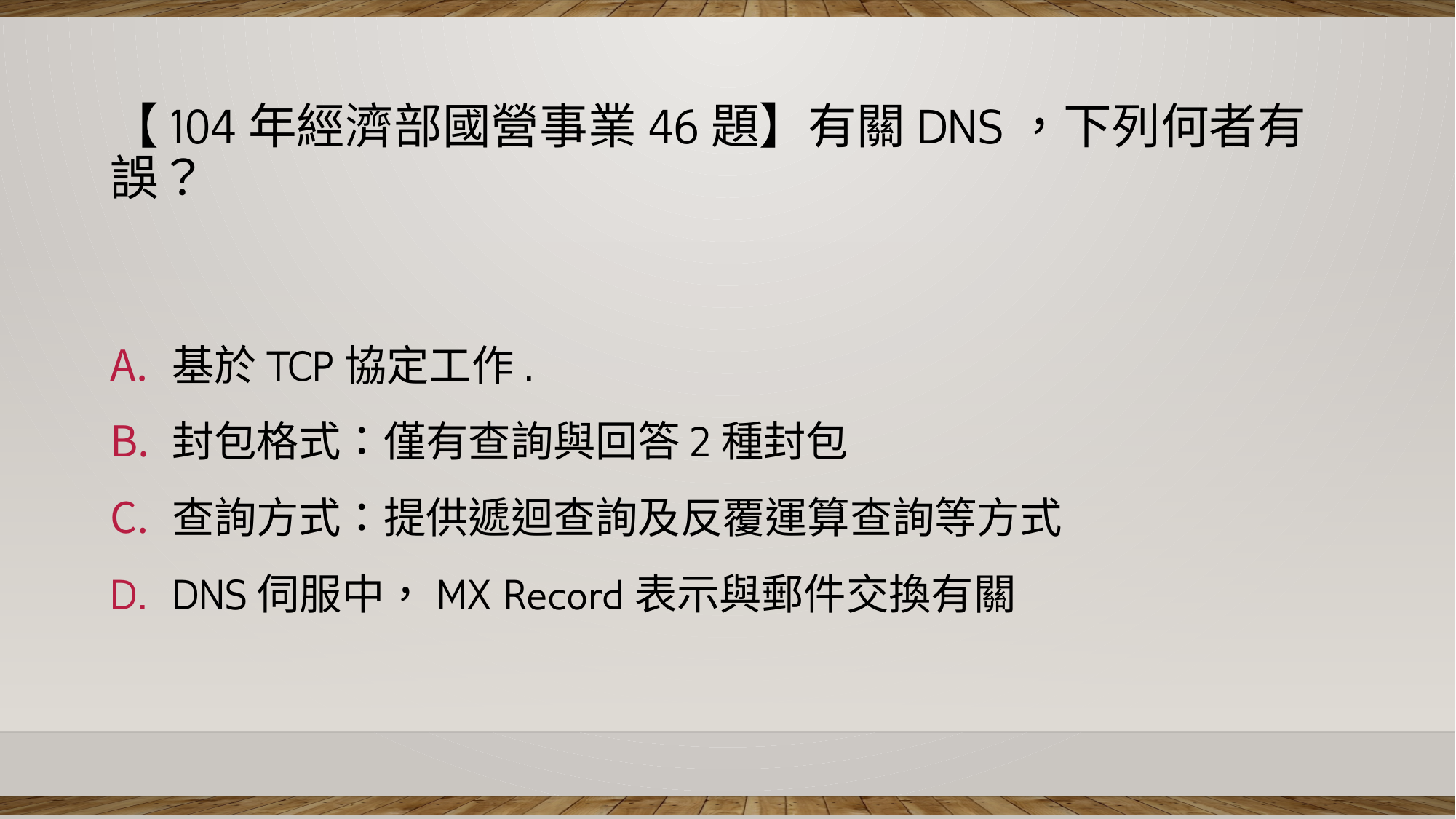

# 【104年經濟部國營事業46題】有關DNS，下列何者有誤？
基於TCP協定工作.
封包格式：僅有查詢與回答2種封包
查詢方式：提供遞迴查詢及反覆運算查詢等方式
DNS伺服中，MX Record表示與郵件交換有關